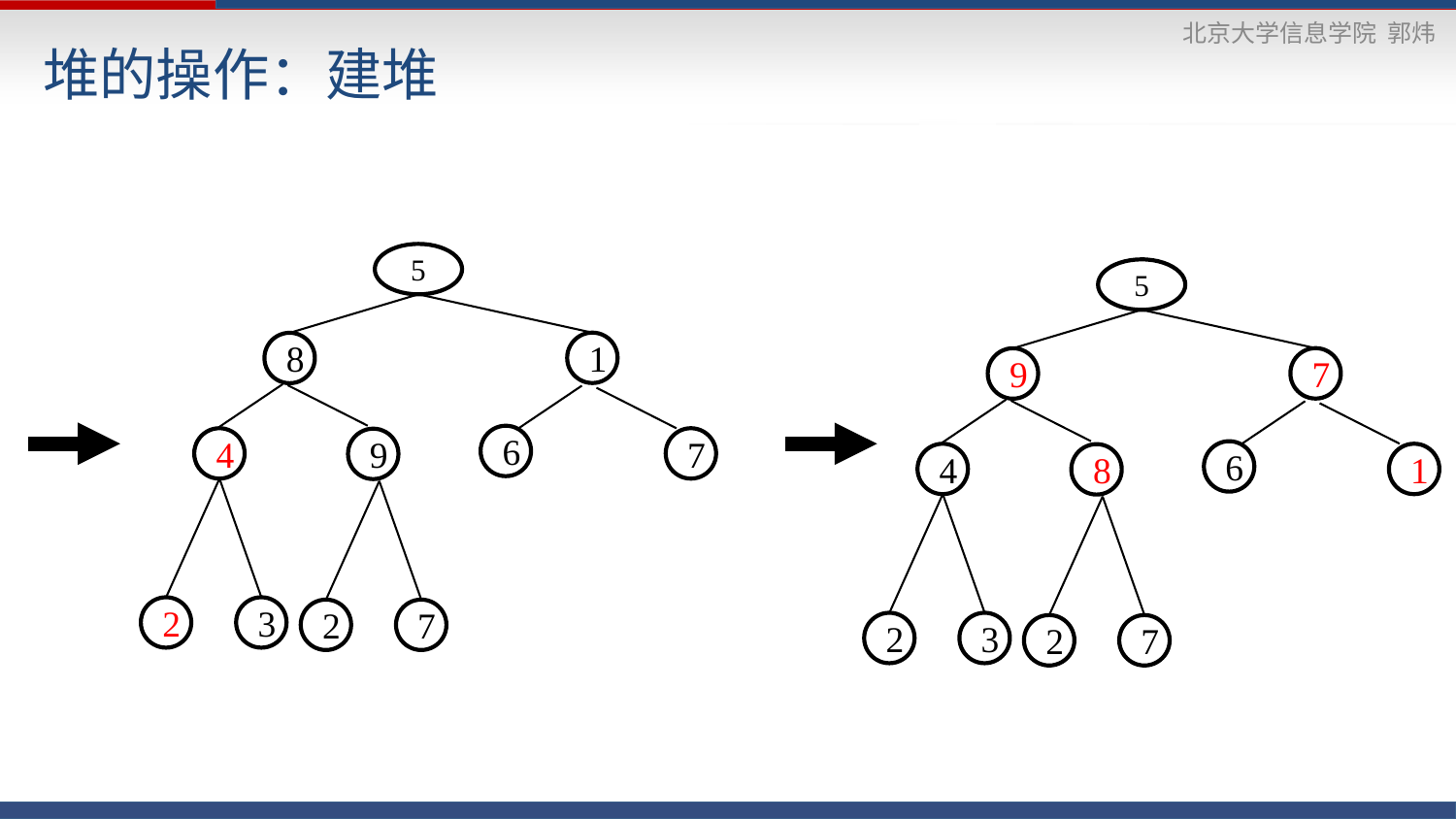

# 堆的操作：建堆
5
5
1
8
7
9
6
4
7
9
6
4
1
8
2
3
2
7
2
3
2
7
20